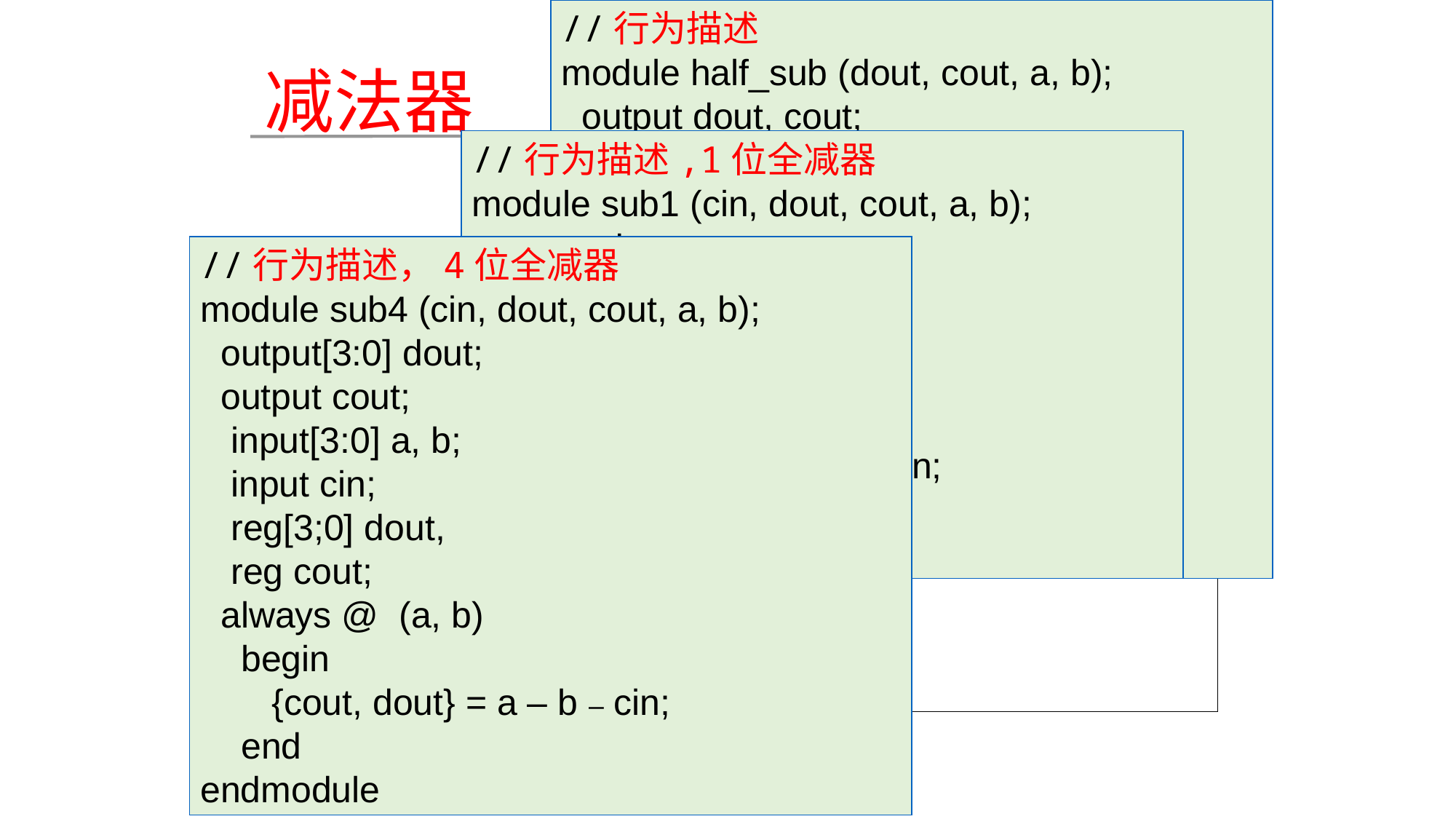

//行为描述
module half_sub (dout, cout, a, b);
  output dout, cout;
   input a, b;
   reg dout, cout;
  always @  (a, b)
    begin
     dout = a ^ b;
     cout = (~a) & b;
//行为描述（另一种方法）
//   {cout, dout} = a - b;
    end
endmodule
减法器
//行为描述,1位全减器
module sub1 (cin, dout, cout, a, b);
  output dout, cout;
   input a, b;
   reg dout, cout;
  always @  (a, b)
    begin
       {cout, dout} = a – b – cin;
    end
endmodule

//行为描述，4位全减器
module sub4 (cin, dout, cout, a, b);
  output[3:0] dout;
  output cout;
   input[3:0] a, b;
   input cin;
   reg[3;0] dout,
   reg cout;
  always @  (a, b)
    begin
       {cout, dout} = a – b – cin;
    end
endmodule
减法器包括半减器、全减器和多（4）位全加器等。
    半减器与半加器类似，半减器只考虑两个减数本身，而没有考虑由低位来的借位，所以叫半减器。而全减器不仅要进行两数相减，还考虑了来自低位的借位。下面的例子包含了，半减器，一位全减器和四位全减器。